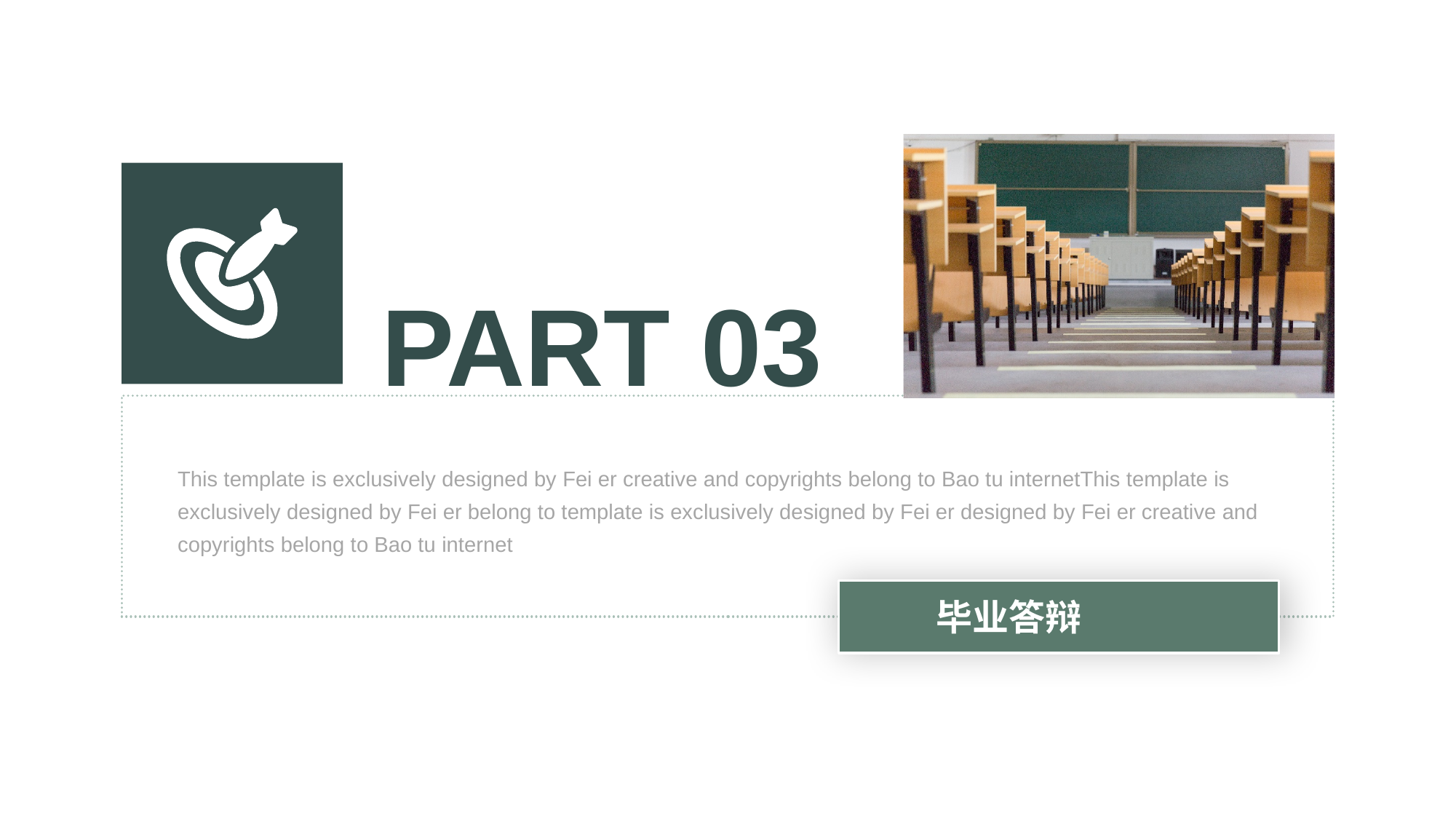

PART 03

This template is exclusively designed by Fei er creative and copyrights belong to Bao tu internetThis template is exclusively designed by Fei er belong to template is exclusively designed by Fei er designed by Fei er creative and copyrights belong to Bao tu internet

毕业答辩